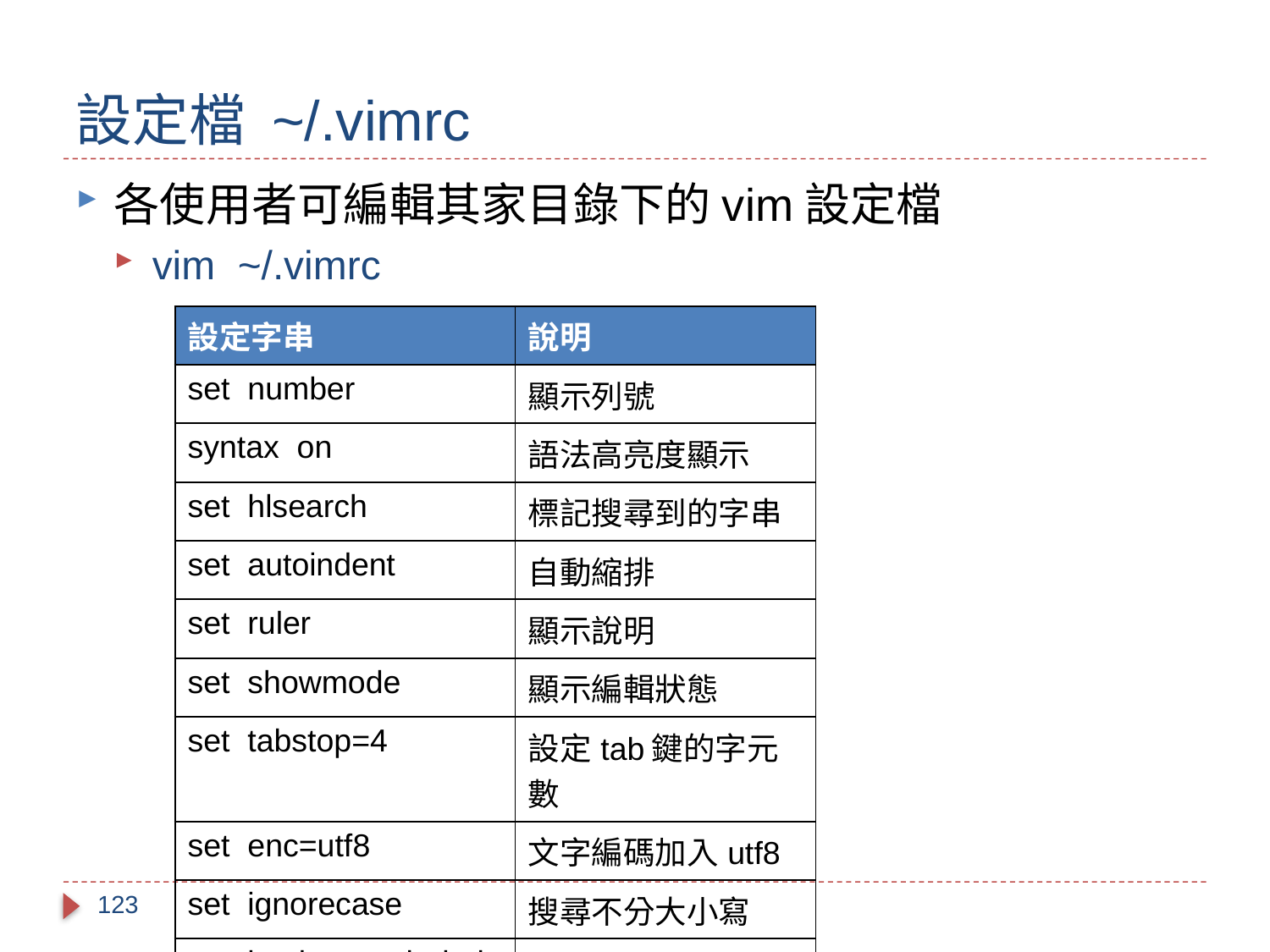

# 設定檔 ~/.vimrc
各使用者可編輯其家目錄下的vim設定檔
vim  ~/.vimrc

| 設定字串 | 說明 |
| --- | --- |
| set number | 顯示列號 |
| syntax on | 語法高亮度顯示 |
| set hlsearch | 標記搜尋到的字串 |
| set autoindent | 自動縮排 |
| set ruler | 顯示說明 |
| set showmode | 顯示編輯狀態 |
| set tabstop=4 | 設定tab鍵的字元數 |
| set enc=utf8 | 文字編碼加入utf8 |
| set ignorecase | 搜尋不分大小寫 |
| set background=dark | 設定顯示的亮度 |
123